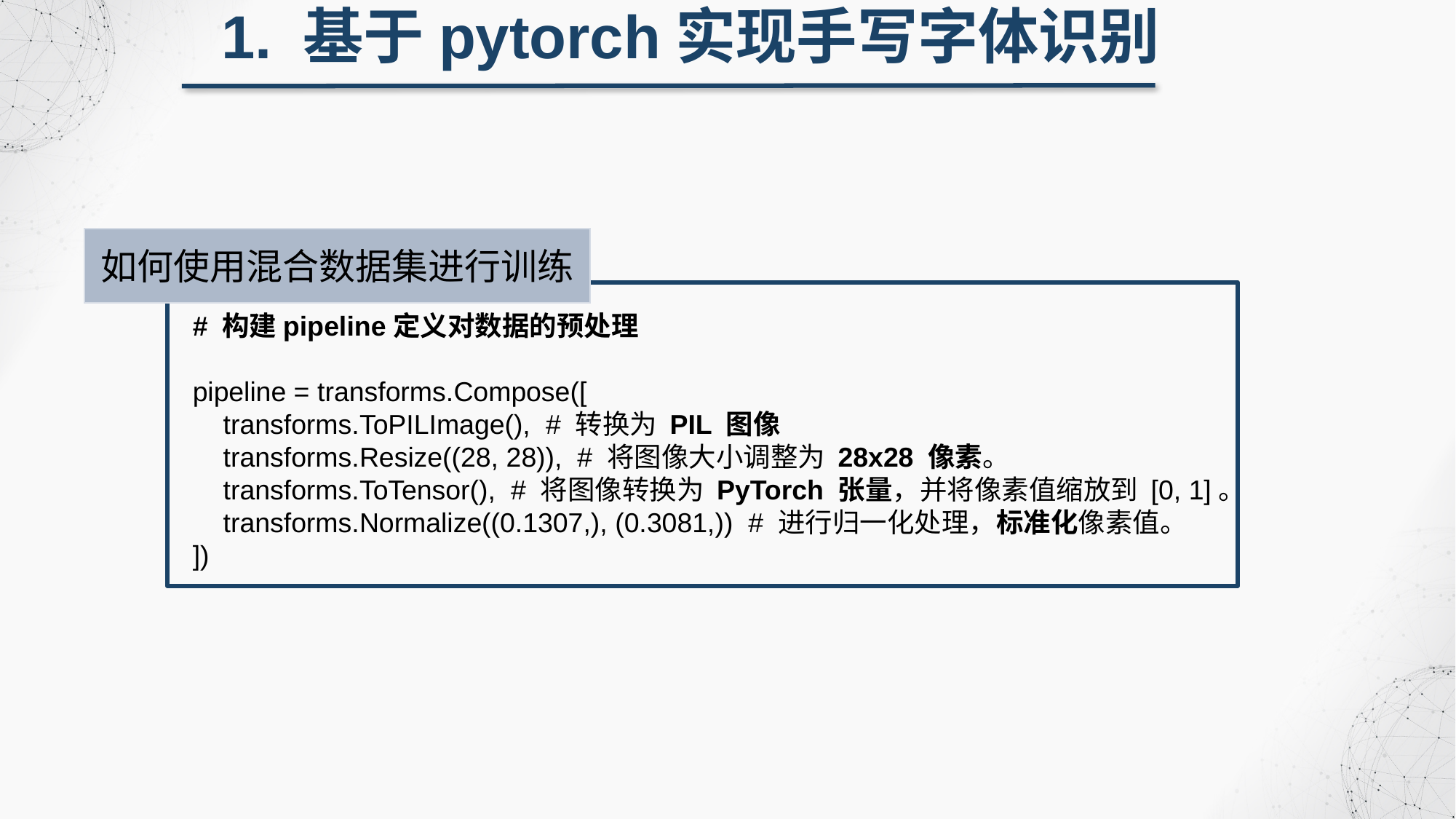

1. 基于pytorch实现手写字体识别
如何使用混合数据集进行训练

# 构建pipeline定义对数据的预处理

pipeline = transforms.Compose([
    transforms.ToPILImage(),  # 转换为 PIL 图像
    transforms.Resize((28, 28)),  # 将图像大小调整为 28x28 像素。
    transforms.ToTensor(),  # 将图像转换为 PyTorch 张量，并将像素值缩放到 [0, 1]。
    transforms.Normalize((0.1307,), (0.3081,))  # 进行归一化处理，标准化像素值。
])